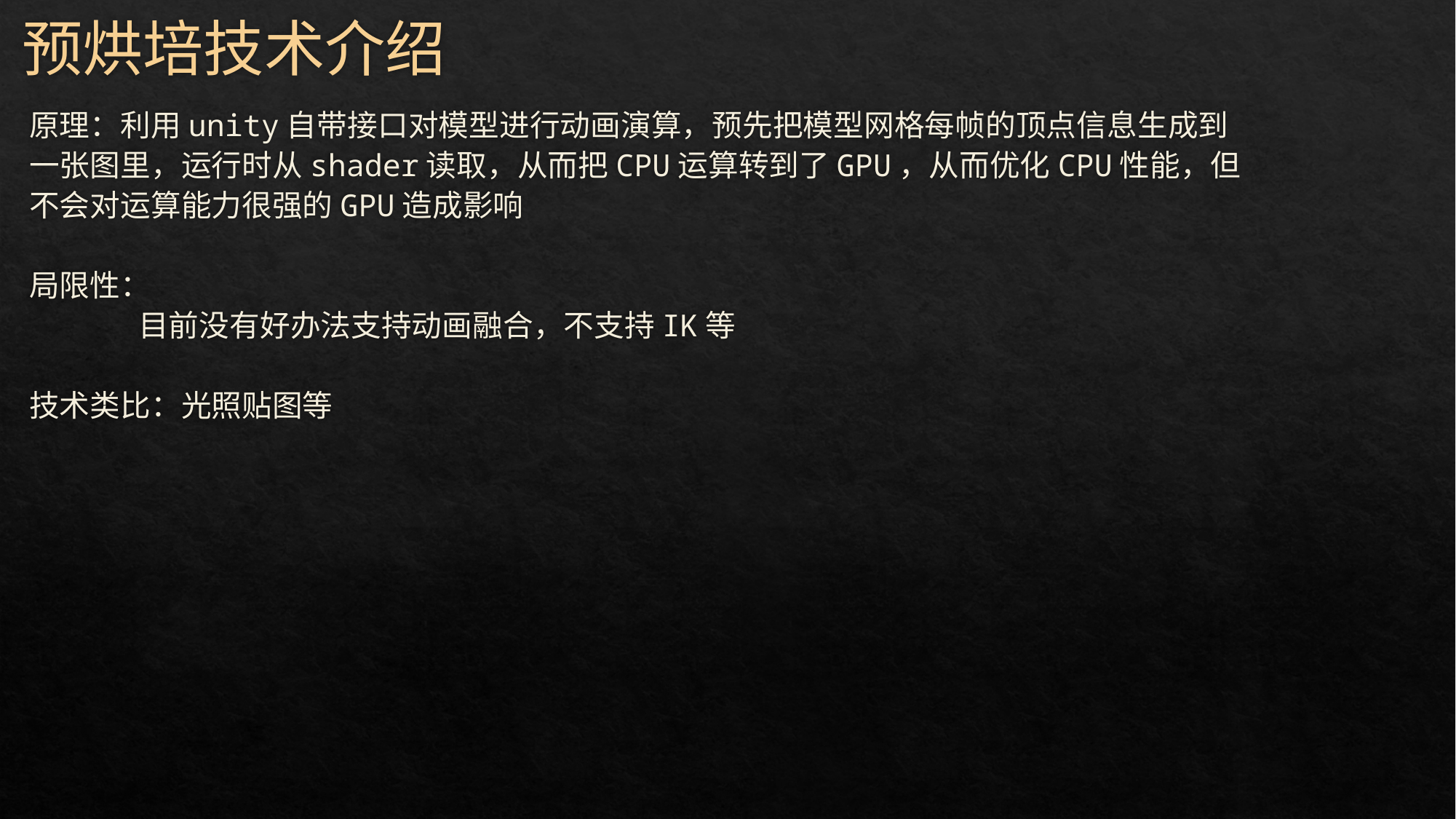

# 预烘培技术介绍
原理：利用unity自带接口对模型进行动画演算，预先把模型网格每帧的顶点信息生成到一张图里，运行时从shader读取，从而把CPU运算转到了GPU，从而优化CPU性能，但不会对运算能力很强的GPU造成影响

局限性：
	目前没有好办法支持动画融合，不支持IK等

技术类比：光照贴图等